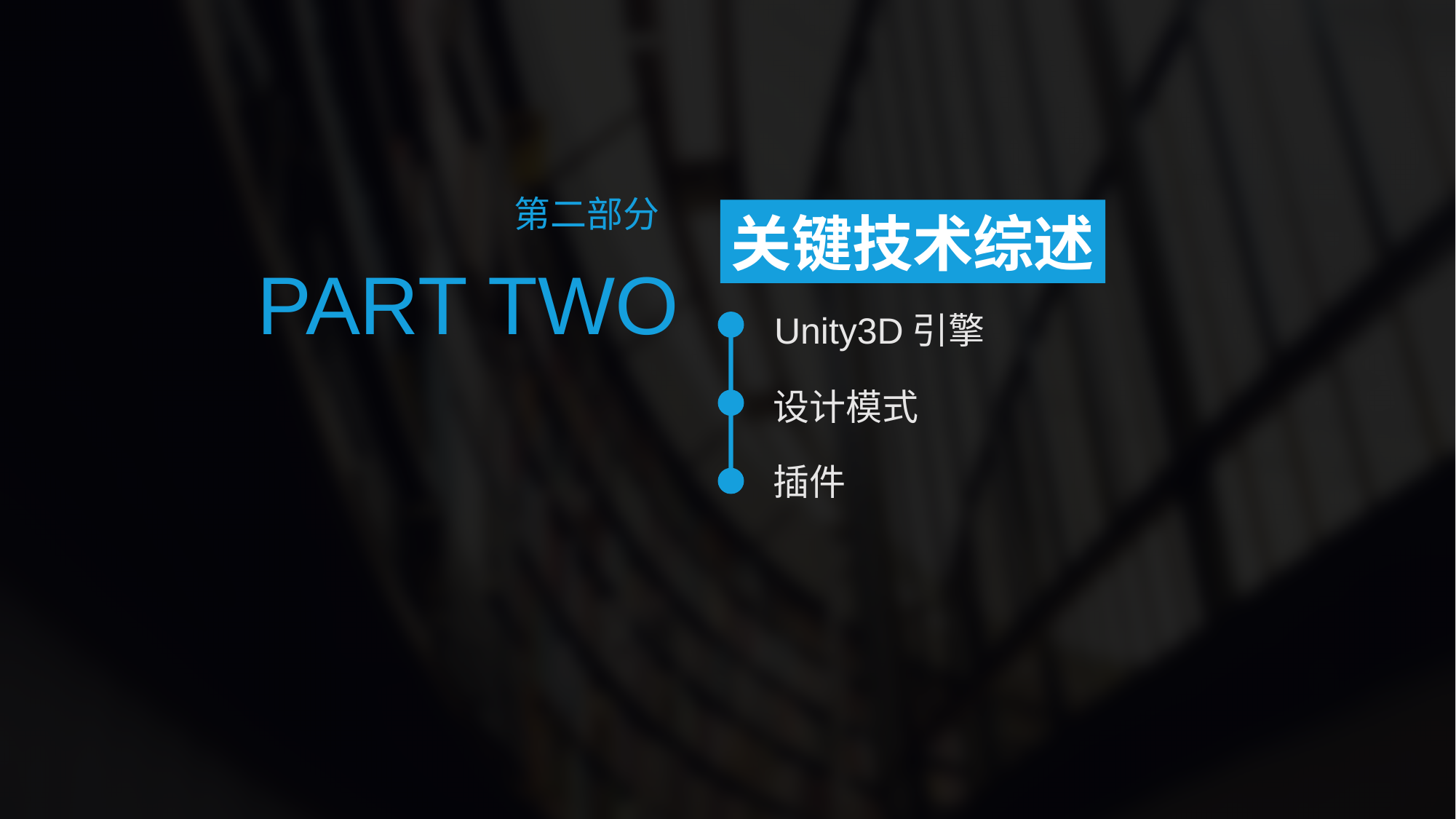

第二部分
关键技术综述
PART TWO
Unity3D引擎

设计模式
插件